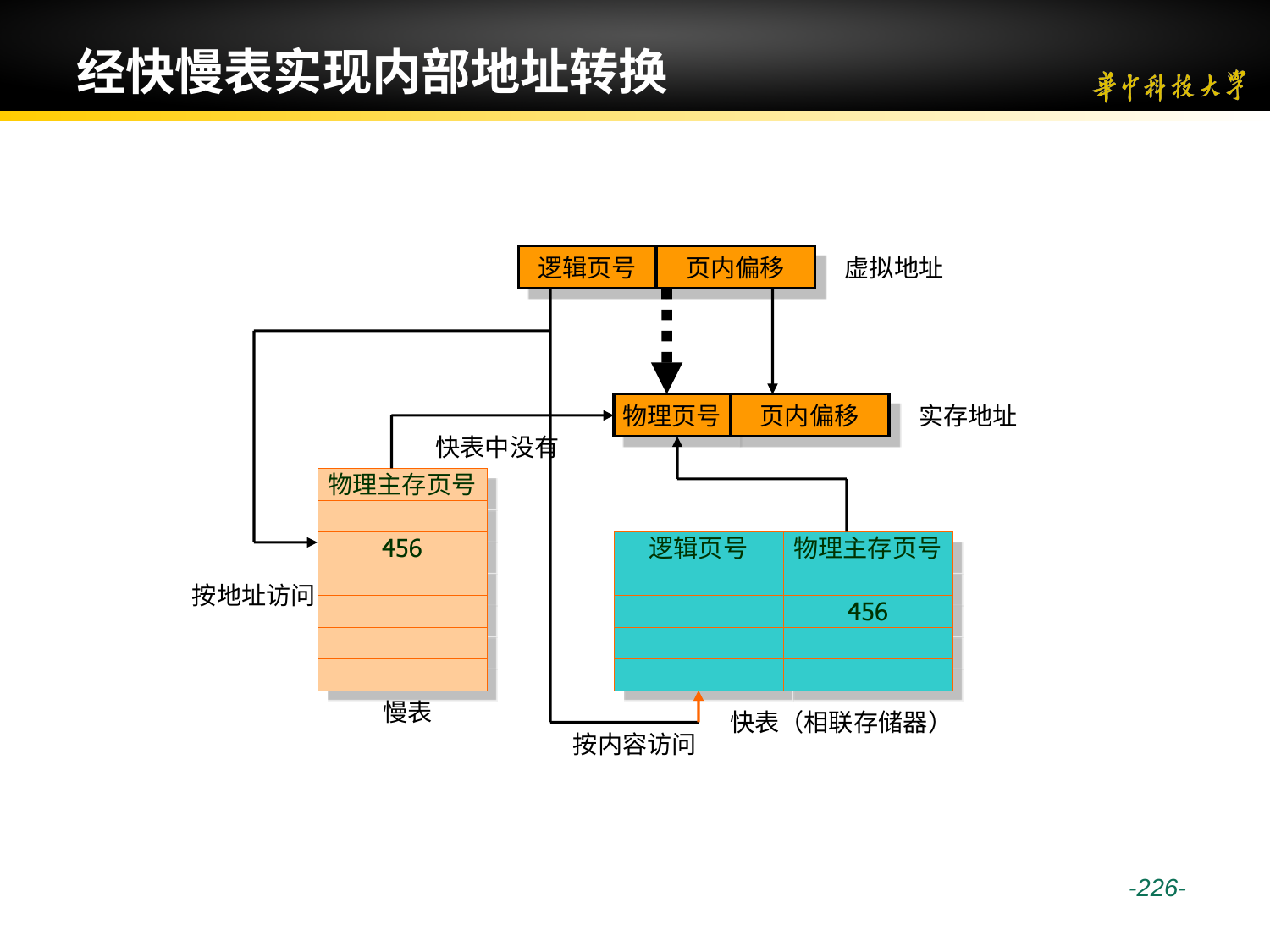

# 经快慢表实现内部地址转换
逻辑页号
页内偏移
虚拟地址

物理页号
页内偏移
实存地址

快表中没有

物理主存页号

456
逻辑页号
物理主存页号

按地址访问

456

慢表

快表（相联存储器）

按内容访问
 -226-